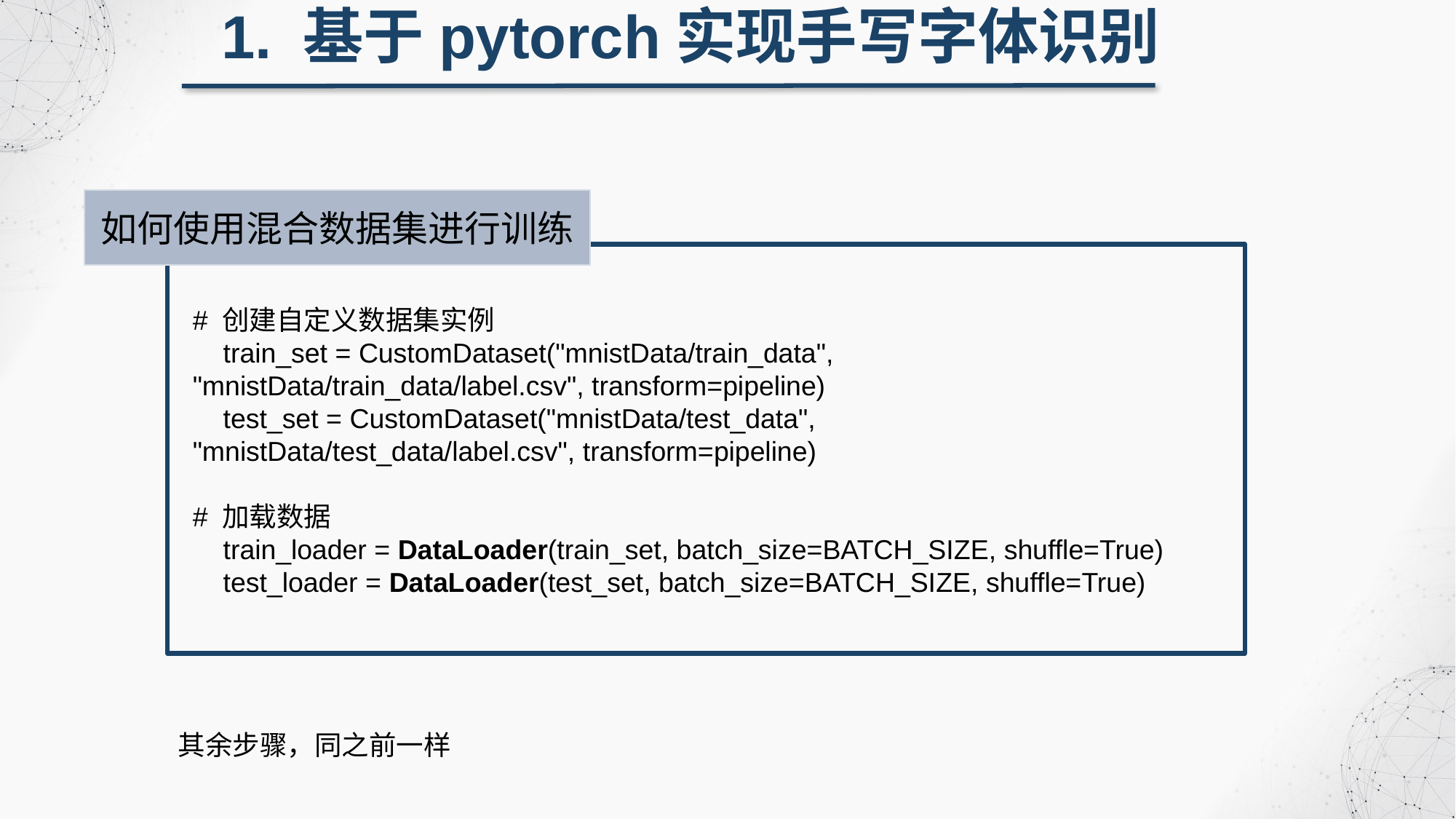

1. 基于pytorch实现手写字体识别
如何使用混合数据集进行训练

# 创建自定义数据集实例
    train_set = CustomDataset("mnistData/train_data", "mnistData/train_data/label.csv", transform=pipeline)
    test_set = CustomDataset("mnistData/test_data", "mnistData/test_data/label.csv", transform=pipeline)

# 加载数据
    train_loader = DataLoader(train_set, batch_size=BATCH_SIZE, shuffle=True)
    test_loader = DataLoader(test_set, batch_size=BATCH_SIZE, shuffle=True)
其余步骤，同之前一样